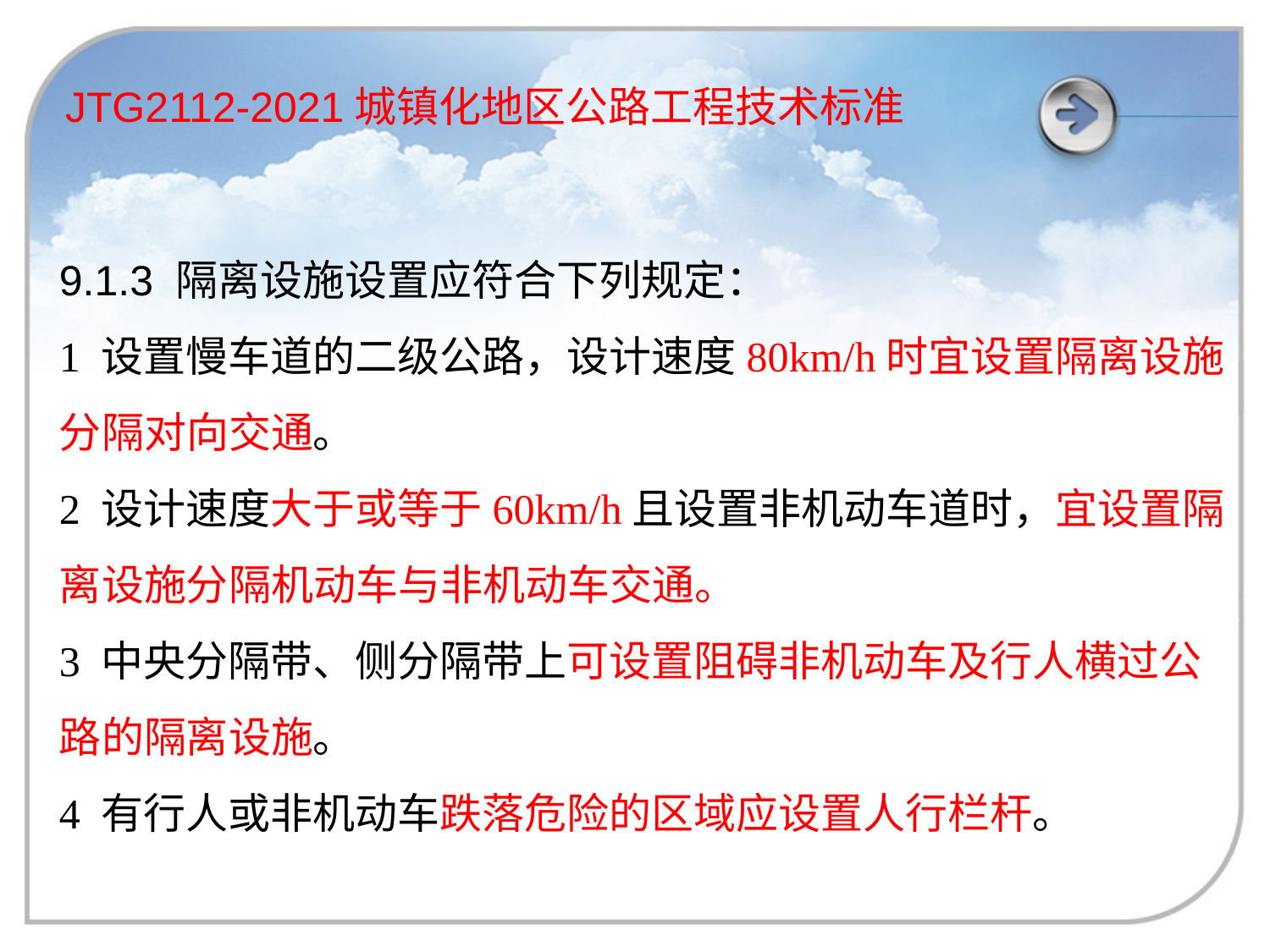

JTG2112-2021城镇化地区公路工程技术标准
9.1.3 隔离设施设置应符合下列规定：
1 设置慢车道的二级公路，设计速度80km/h时宜设置隔离设施分隔对向交通。
2 设计速度大于或等于60km/h且设置非机动车道时，宜设置隔离设施分隔机动车与非机动车交通。
3 中央分隔带、侧分隔带上可设置阻碍非机动车及行人横过公路的隔离设施。
4 有行人或非机动车跌落危险的区域应设置人行栏杆。